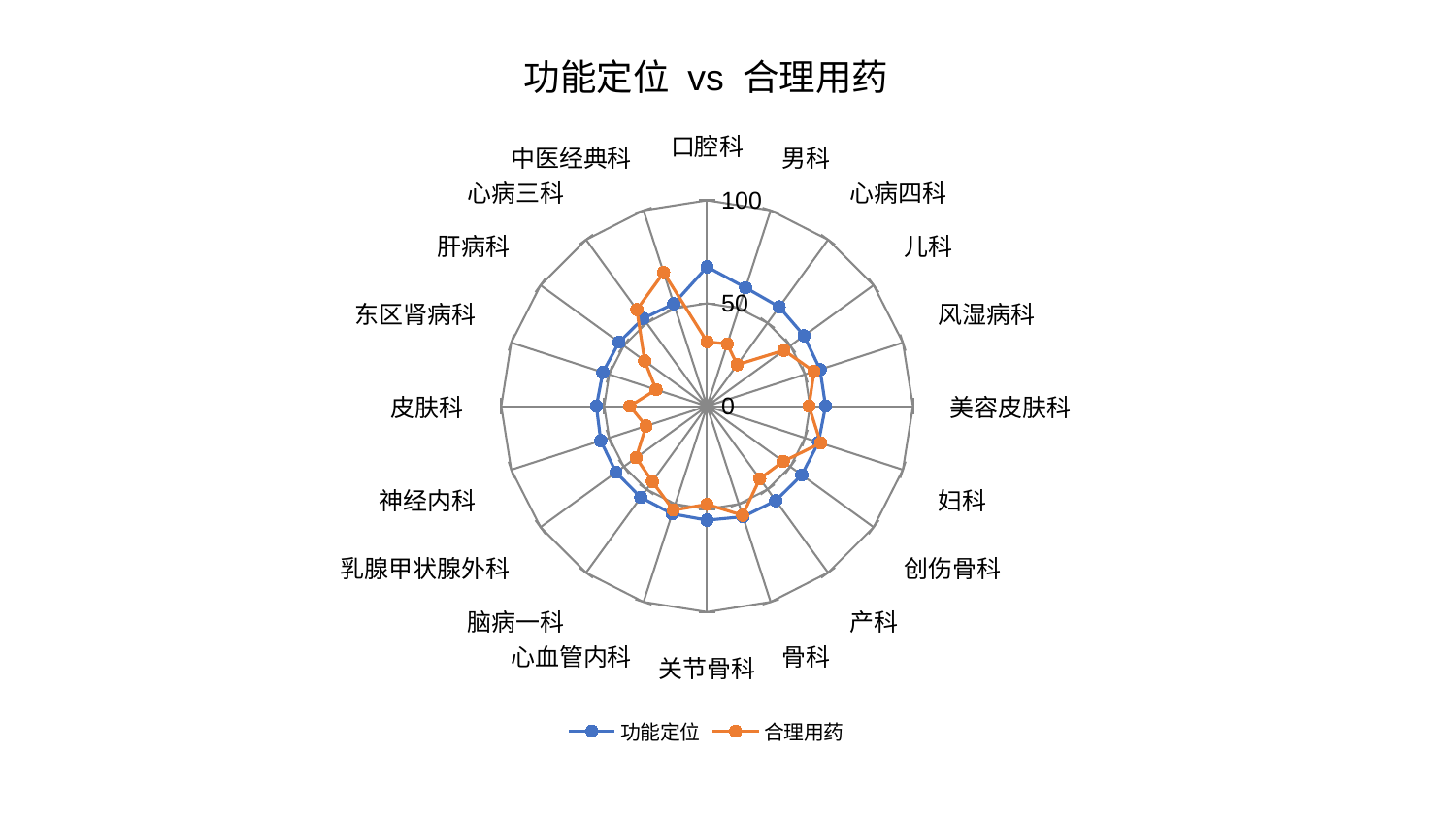

### Chart: 功能定位 vs 合理用药

| Category | 功能定位 | 合理用药 |
|---|---|---|
| 口腔科 | 67.6810001428028 | 31.309109921541683 |
| 男科 | 60.54378001610904 | 31.783630168363224 |
| 心病四科 | 59.643114365880976 | 24.906038605420388 |
| 儿科 | 58.226100308782655 | 46.17467400703145 |
| 风湿病科 | 57.715045181081756 | 54.60240429107727 |
| 美容皮肤科 | 57.564079853706225 | 49.47604690432284 |
| 妇科 | 56.89857286600192 | 58.034525888603994 |
| 创伤骨科 | 56.87224126166149 | 45.68038462226066 |
| 产科 | 56.744453641583185 | 43.582982638822344 |
| 骨科 | 56.482660857378896 | 55.71709227716002 |
| 关节骨科 | 55.37781853504014 | 47.69201606532354 |
| 心血管内科 | 54.996953859215985 | 53.11637483340965 |
| 脑病一科 | 54.76407683518347 | 45.260785067754966 |
| 乳腺甲状腺外科 | 54.68885953908657 | 42.62179475800837 |
| 神经内科 | 54.30855317453403 | 31.170859769991555 |
| 皮肤科 | 53.785611904136495 | 37.520037854515735 |
| 东区肾病科 | 53.23087487592444 | 26.051710003620368 |
| 肝病科 | 52.89075487744141 | 37.4793792600157 |
| 心病三科 | 52.72847226817667 | 58.04177588766712 |
| 中医经典科 | 52.317319671727766 | 68.28629013920079 |
32